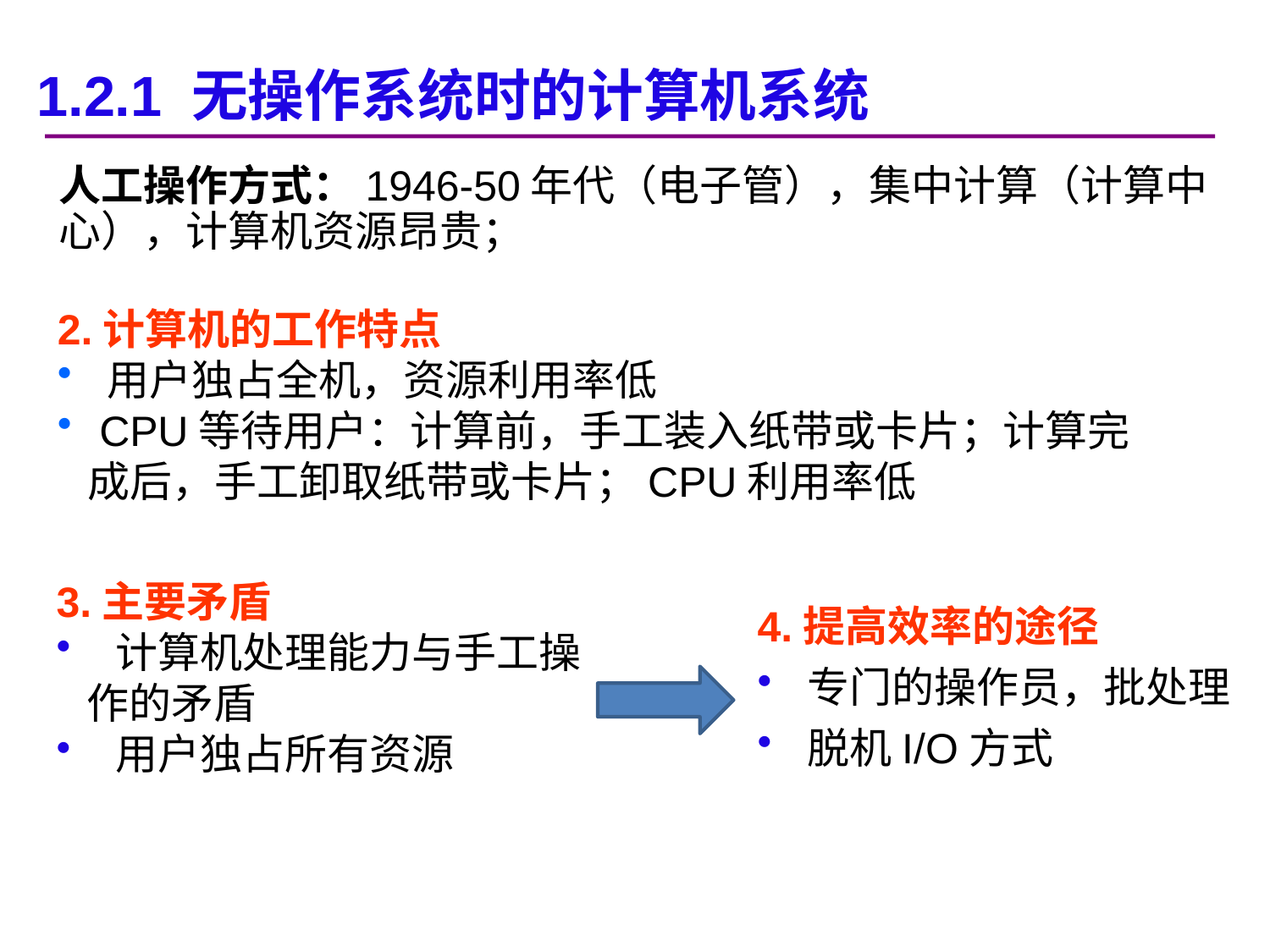

1.2.1 无操作系统时的计算机系统

人工操作方式：1946-50年代（电子管），集中计算（计算中心），计算机资源昂贵；
2.计算机的工作特点
 用户独占全机，资源利用率低
 CPU等待用户：计算前，手工装入纸带或卡片；计算完成后，手工卸取纸带或卡片；CPU利用率低
3.主要矛盾
  计算机处理能力与手工操作的矛盾
  用户独占所有资源
4.提高效率的途径
 专门的操作员，批处理
 脱机I/O方式